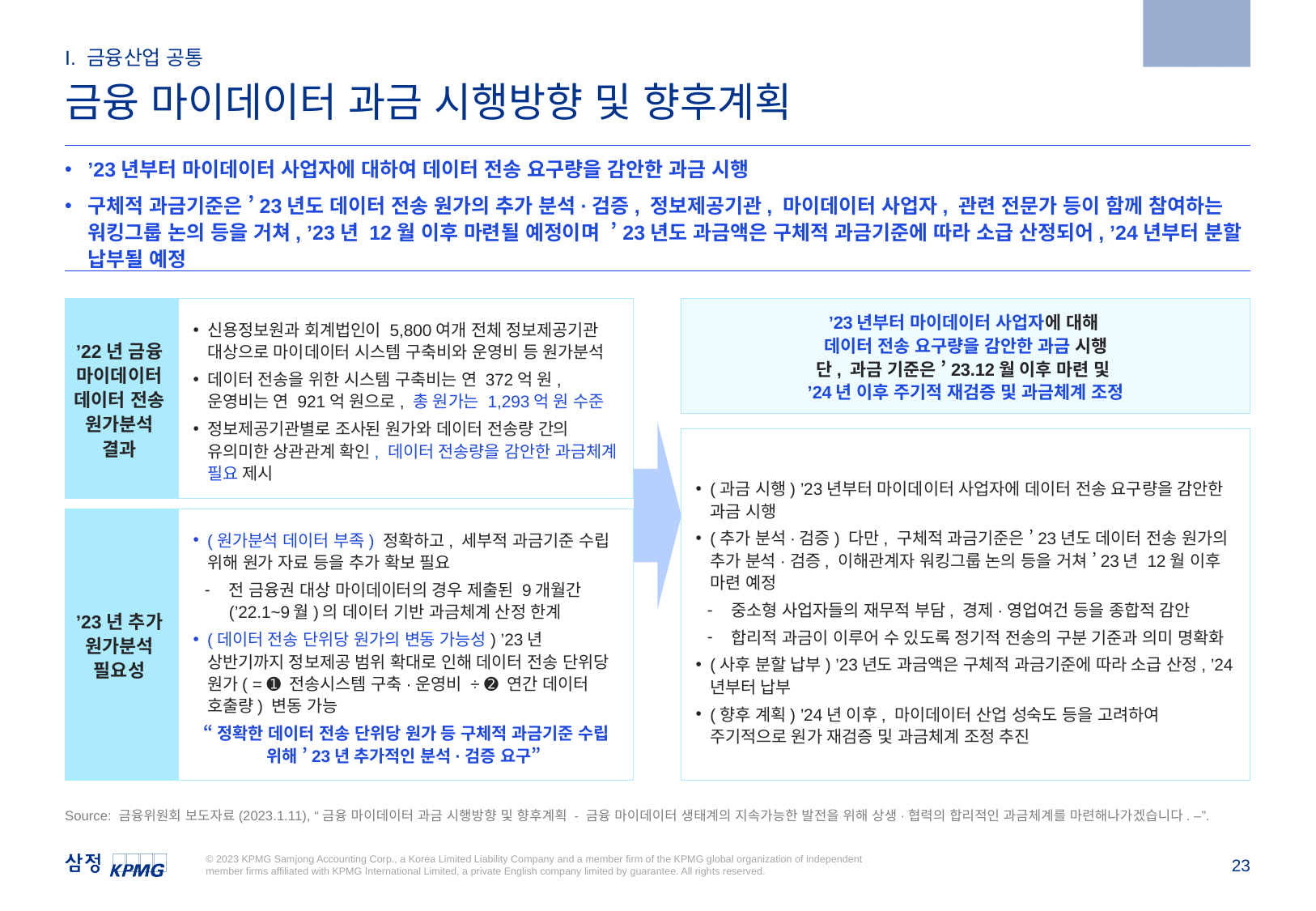

2023.1.11
I. 금융산업 공통
금융 마이데이터 과금 시행방향 및 향후계획
’23년부터 마이데이터 사업자에 대하여 데이터 전송 요구량을 감안한 과금 시행
구체적 과금기준은 ’23년도 데이터 전송 원가의 추가 분석·검증, 정보제공기관, 마이데이터 사업자, 관련 전문가 등이 함께 참여하는 워킹그룹 논의 등을 거쳐, ’23년 12월 이후 마련될 예정이며  ’23년도 과금액은 구체적 과금기준에 따라 소급 산정되어, ’24년부터 분할 납부될 예정
’22년 금융 마이데이터 데이터 전송 원가분석 결과
신용정보원과 회계법인이 5,800여개 전체 정보제공기관 대상으로 마이데이터 시스템 구축비와 운영비 등 원가분석
데이터 전송을 위한 시스템 구축비는 연 372억 원, 운영비는 연 921억 원으로, 총 원가는 1,293억 원 수준
정보제공기관별로 조사된 원가와 데이터 전송량 간의 유의미한 상관관계 확인, 데이터 전송량을 감안한 과금체계 필요 제시
’23년부터 마이데이터 사업자에 대해
데이터 전송 요구량을 감안한 과금 시행
단, 과금 기준은 ’23.12월 이후 마련 및
’24년 이후 주기적 재검증 및 과금체계 조정
개선
(과금 시행) ’23년부터 마이데이터 사업자에 데이터 전송 요구량을 감안한 과금 시행
(추가 분석·검증) 다만, 구체적 과금기준은 ’23년도 데이터 전송 원가의 추가 분석·검증, 이해관계자 워킹그룹 논의 등을 거쳐 ’23년 12월 이후 마련 예정
중소형 사업자들의 재무적 부담, 경제·영업여건 등을 종합적 감안
합리적 과금이 이루어 수 있도록 정기적 전송의 구분 기준과 의미 명확화
(사후 분할 납부) ’23년도 과금액은 구체적 과금기준에 따라 소급 산정, ’24년부터 납부
(향후 계획) ’24년 이후, 마이데이터 산업 성숙도 등을 고려하여 주기적으로 원가 재검증 및 과금체계 조정 추진
’23년 추가 원가분석 필요성
(원가분석 데이터 부족) 정확하고, 세부적 과금기준 수립 위해 원가 자료 등을 추가 확보 필요
전 금융권 대상 마이데이터의 경우 제출된 9개월간(’22.1~9월)의 데이터 기반 과금체계 산정 한계
(데이터 전송 단위당 원가의 변동 가능성) ’23년 상반기까지 정보제공 범위 확대로 인해 데이터 전송 단위당 원가( = ➊ 전송시스템 구축·운영비 ÷ ➋ 연간 데이터 호출량) 변동 가능
“정확한 데이터 전송 단위당 원가 등 구체적 과금기준 수립 위해 ’23년 추가적인 분석·검증 요구”
Source: 금융위원회 보도자료(2023.1.11), “금융 마이데이터 과금 시행방향 및 향후계획 - 금융 마이데이터 생태계의 지속가능한 발전을 위해 상생·협력의 합리적인 과금체계를 마련해나가겠습니다. –”.